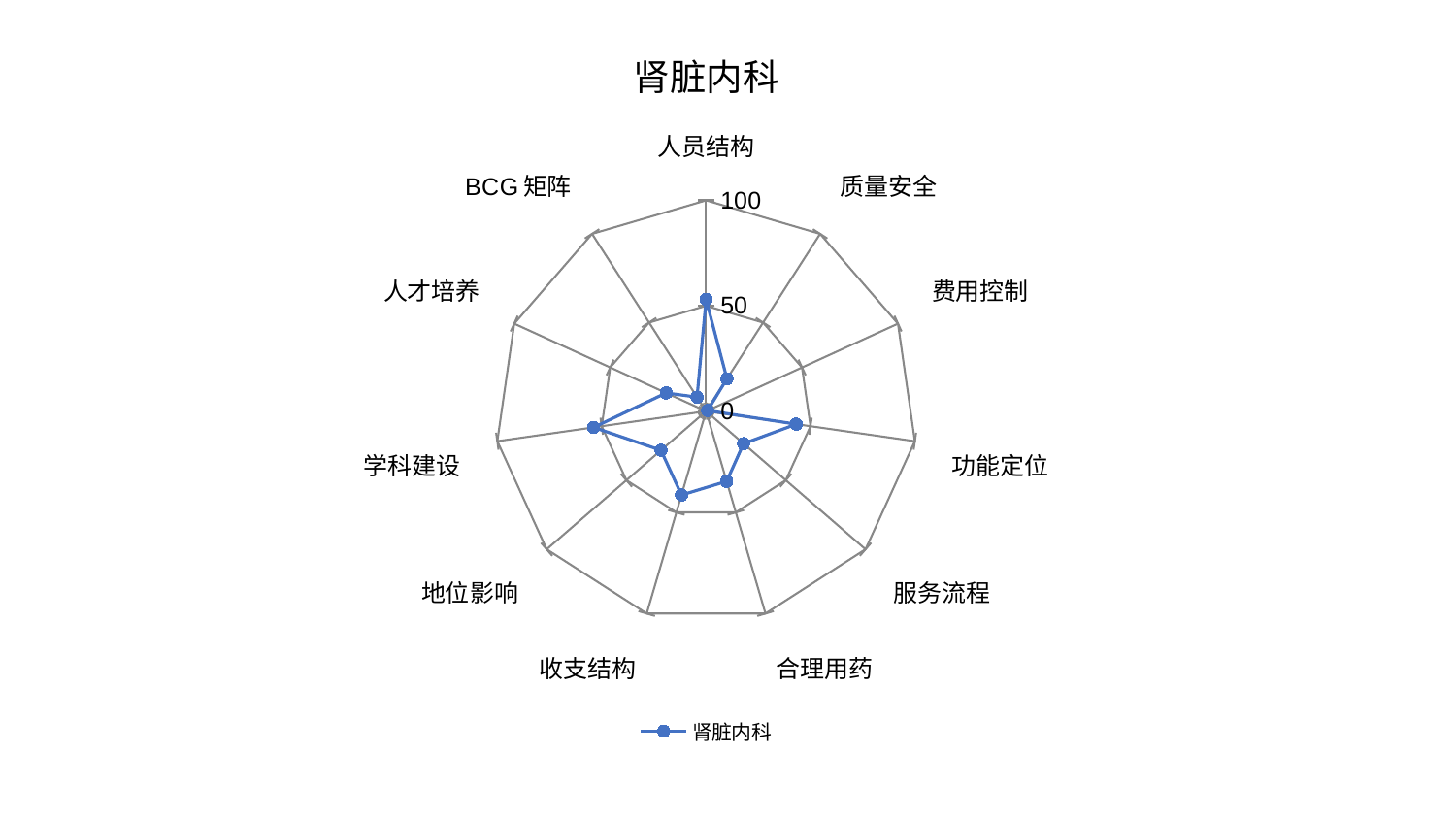

### Chart: 肾脏内科

| Category | 肾脏内科 |
|---|---|
| 人员结构 | 53.01016476581139 |
| 质量安全 | 18.297074446885507 |
| 费用控制 | 0.7676537402217586 |
| 功能定位 | 43.17661636573946 |
| 服务流程 | 23.490899735681445 |
| 合理用药 | 34.63923604356442 |
| 收支结构 | 41.41211627985942 |
| 地位影响 | 28.30737375862544 |
| 学科建设 | 53.86830932319865 |
| 人才培养 | 20.821902458864482 |
| BCG矩阵 | 7.9447947048677126 |
152